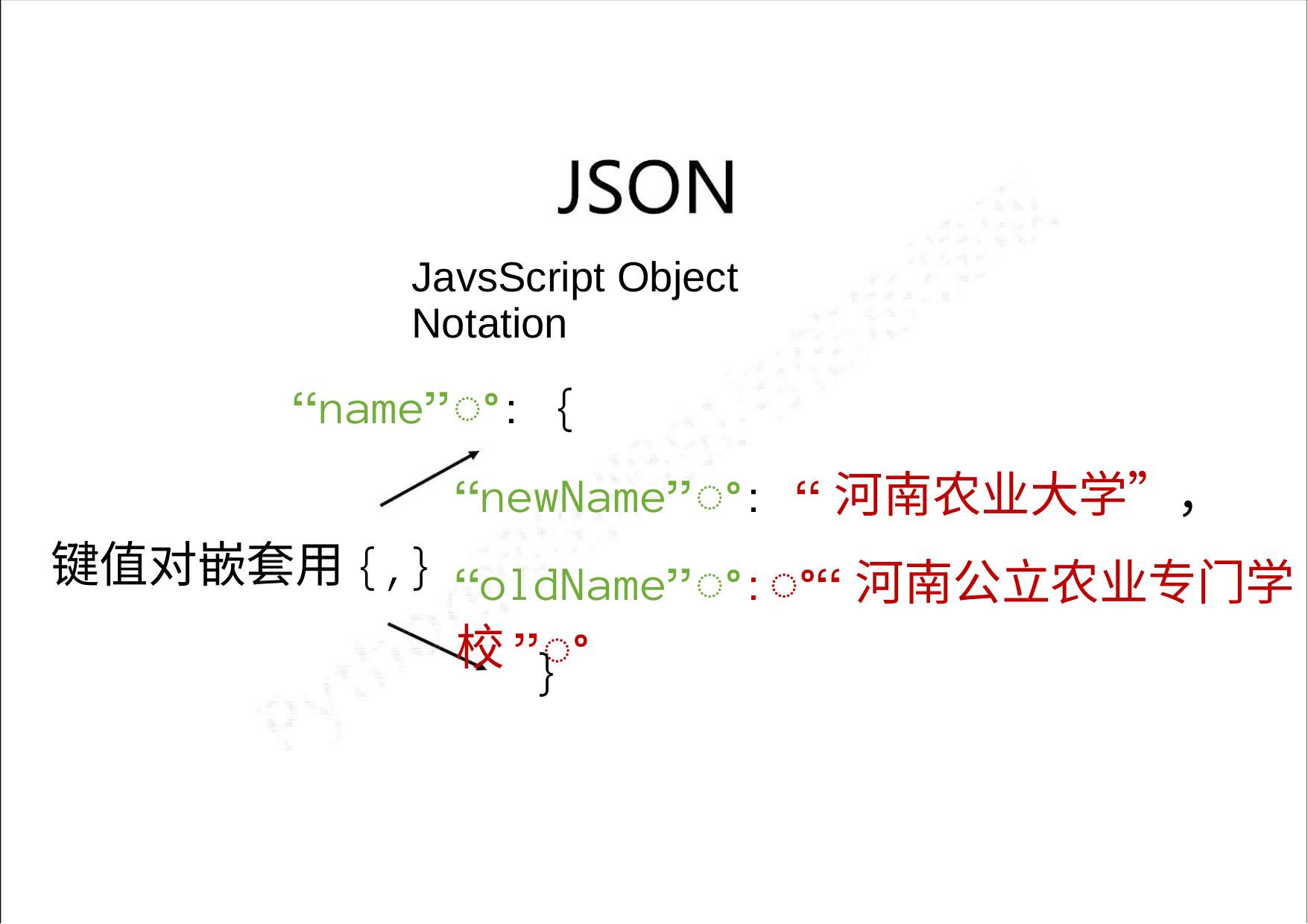

JavsScript Object Notation
“name”ꢀ: {
“newName”ꢀ: “河南农业大学”，
键值对嵌套用{,}
“oldName”ꢀ:ꢀ“河南公立农业专门学校”ꢀ
}